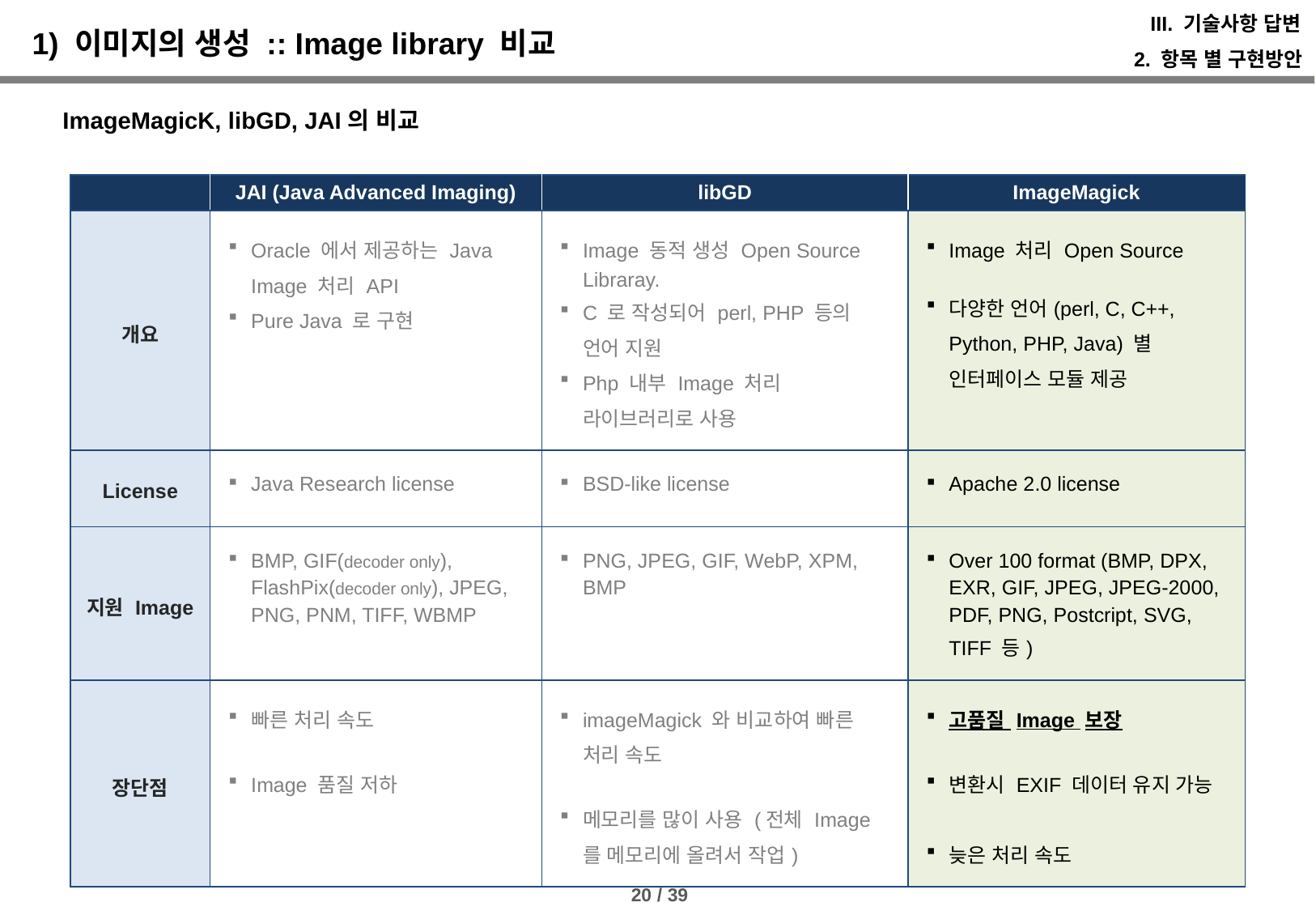

III. 기술사항 답변
# 1) 이미지의 생성 :: Image library 비교
2. 항목 별 구현방안
ImageMagicK, libGD, JAI의 비교
|  | JAI (Java Advanced Imaging) | libGD | ImageMagick |
| --- | --- | --- | --- |
| 개요 | Oracle 에서 제공하는 Java Image 처리 API Pure Java 로 구현 | Image 동적 생성 Open Source Libraray. C 로 작성되어 perl, PHP 등의 언어 지원 Php 내부 Image 처리 라이브러리로 사용 | Image 처리 Open Source 다양한 언어(perl, C, C++, Python, PHP, Java) 별 인터페이스 모듈 제공 |
| License | Java Research license | BSD-like license | Apache 2.0 license |
| 지원 Image | BMP, GIF(decoder only), FlashPix(decoder only), JPEG, PNG, PNM, TIFF, WBMP | PNG, JPEG, GIF, WebP, XPM, BMP | Over 100 format (BMP, DPX, EXR, GIF, JPEG, JPEG-2000, PDF, PNG, Postcript, SVG, TIFF 등) |
| 장단점 | 빠른 처리 속도 Image 품질 저하 | imageMagick 와 비교하여 빠른 처리 속도 메모리를 많이 사용 (전체 Image를 메모리에 올려서 작업) | 고품질 Image 보장 변환시 EXIF 데이터 유지 가능 늦은 처리 속도 |